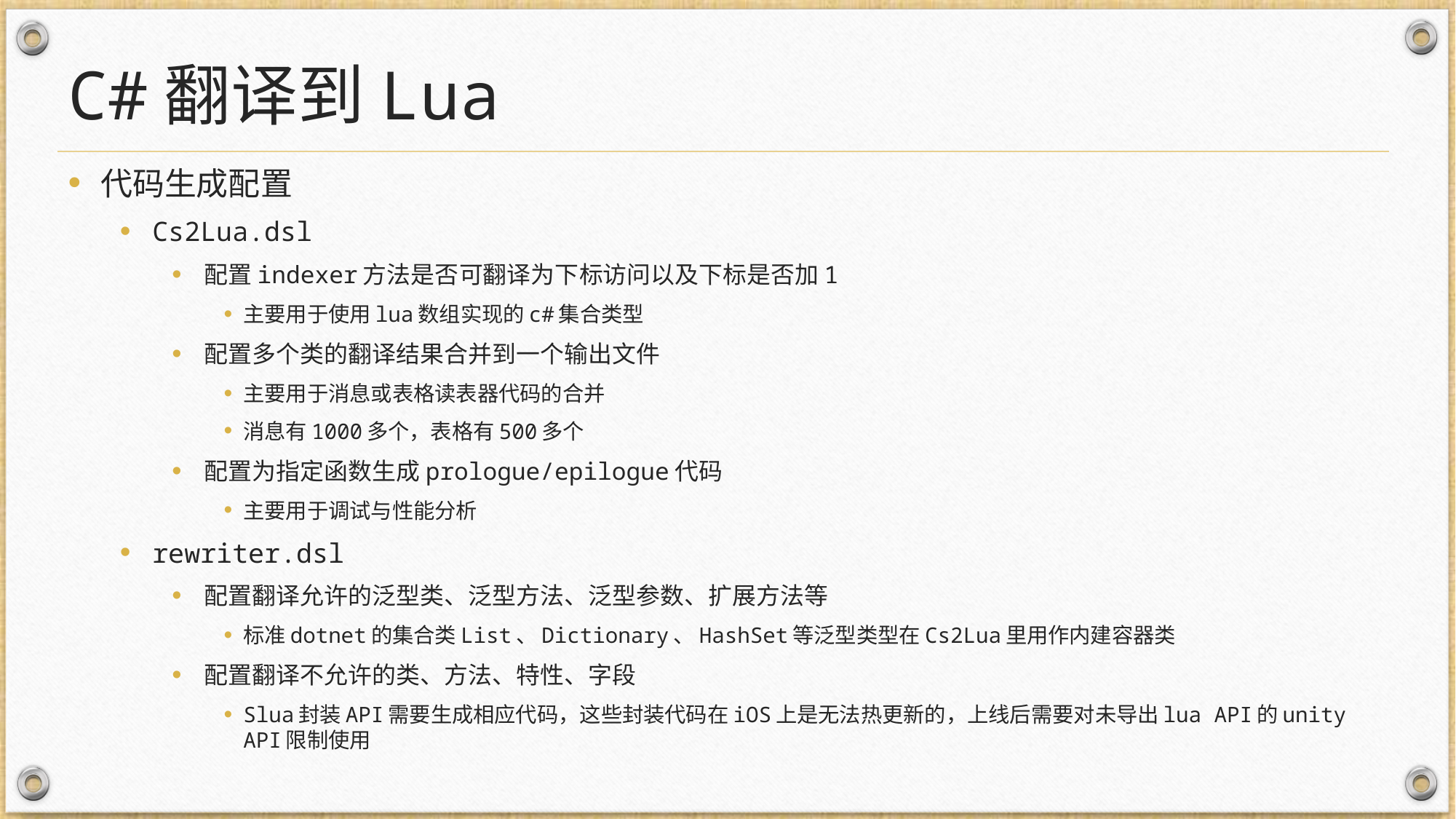

# C#翻译到Lua
代码生成配置
Cs2Lua.dsl
配置indexer方法是否可翻译为下标访问以及下标是否加1
主要用于使用lua数组实现的c#集合类型
配置多个类的翻译结果合并到一个输出文件
主要用于消息或表格读表器代码的合并
消息有1000多个，表格有500多个
配置为指定函数生成prologue/epilogue代码
主要用于调试与性能分析
rewriter.dsl
配置翻译允许的泛型类、泛型方法、泛型参数、扩展方法等
标准dotnet的集合类List、Dictionary、HashSet等泛型类型在Cs2Lua里用作内建容器类
配置翻译不允许的类、方法、特性、字段
Slua封装API需要生成相应代码，这些封装代码在iOS上是无法热更新的，上线后需要对未导出lua API的unity API限制使用